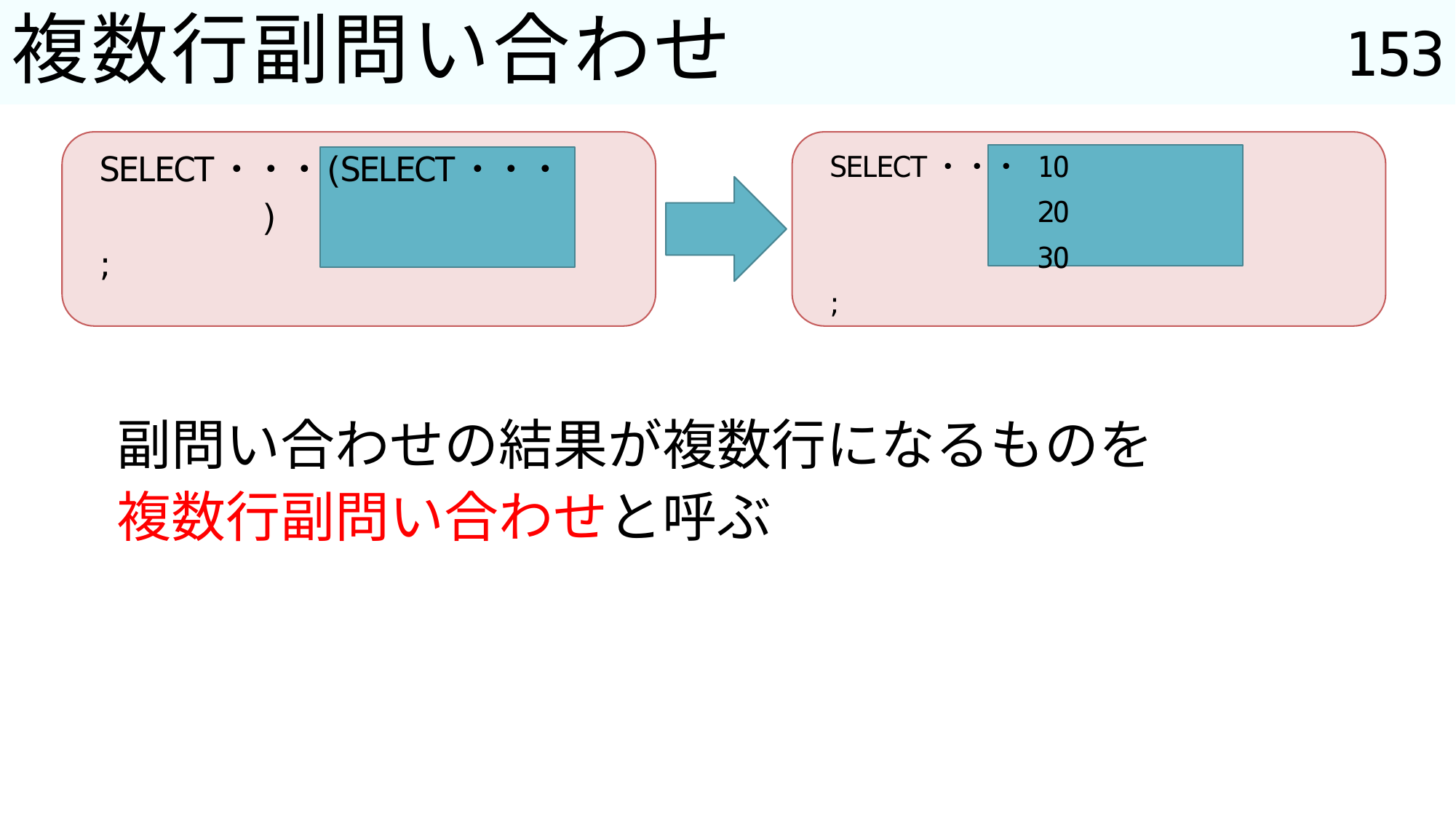

153
# 複数行副問い合わせ

SELECT・・・(SELECT・・・
		 )
;
SELECT・・・	10
		20
		30
;

副問い合わせの結果が複数行になるものを
複数行副問い合わせと呼ぶ